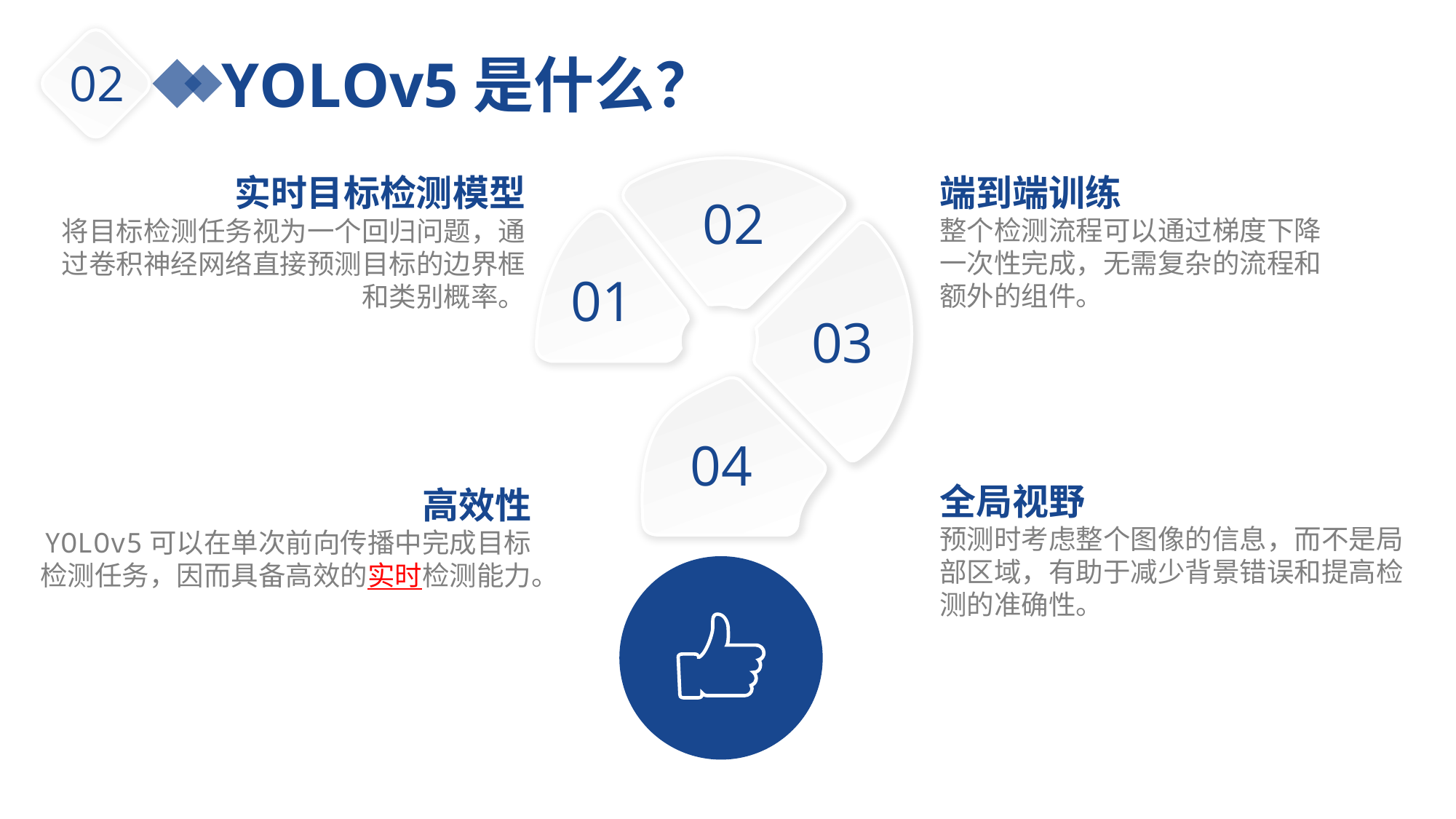

YOLOv5是什么？

02

端到端训练
整个检测流程可以通过梯度下降一次性完成，无需复杂的流程和额外的组件。
实时目标检测模型
将目标检测任务视为一个回归问题，通过卷积神经网络直接预测目标的边界框和类别概率。

02

01
03

04
全局视野
预测时考虑整个图像的信息，而不是局部区域，有助于减少背景错误和提高检测的准确性。
高效性
YOLOv5可以在单次前向传播中完成目标检测任务，因而具备高效的实时检测能力。